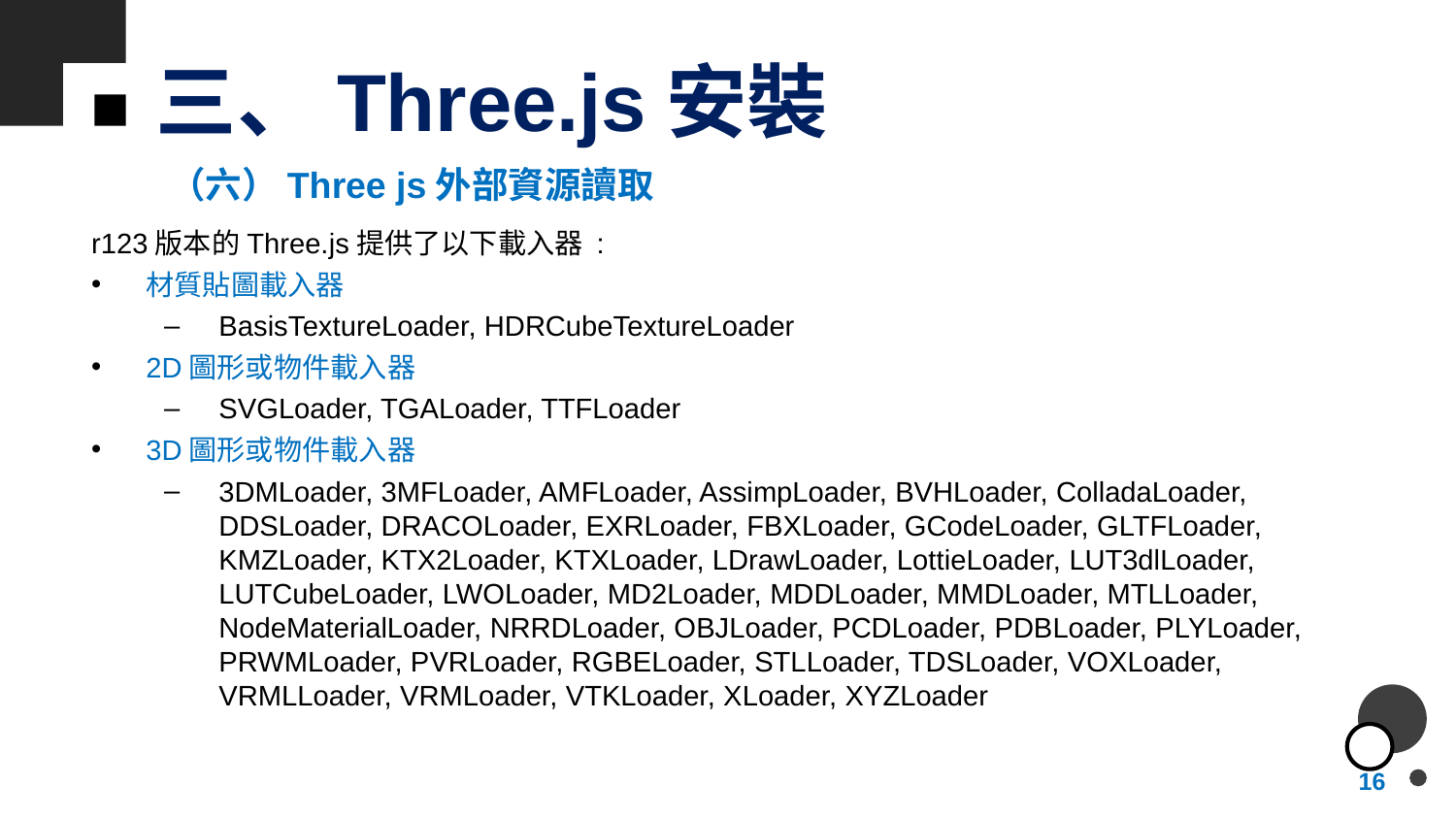

# 三、Three.js安裝
（六）Three js外部資源讀取
r123版本的Three.js提供了以下載入器 :
材質貼圖載入器
BasisTextureLoader, HDRCubeTextureLoader
2D圖形或物件載入器
SVGLoader, TGALoader, TTFLoader
3D圖形或物件載入器
3DMLoader, 3MFLoader, AMFLoader, AssimpLoader, BVHLoader, ColladaLoader, DDSLoader, DRACOLoader, EXRLoader, FBXLoader, GCodeLoader, GLTFLoader, KMZLoader, KTX2Loader, KTXLoader, LDrawLoader, LottieLoader, LUT3dlLoader, LUTCubeLoader, LWOLoader, MD2Loader, MDDLoader, MMDLoader, MTLLoader, NodeMaterialLoader, NRRDLoader, OBJLoader, PCDLoader, PDBLoader, PLYLoader, PRWMLoader, PVRLoader, RGBELoader, STLLoader, TDSLoader, VOXLoader, VRMLLoader, VRMLoader, VTKLoader, XLoader, XYZLoader

16